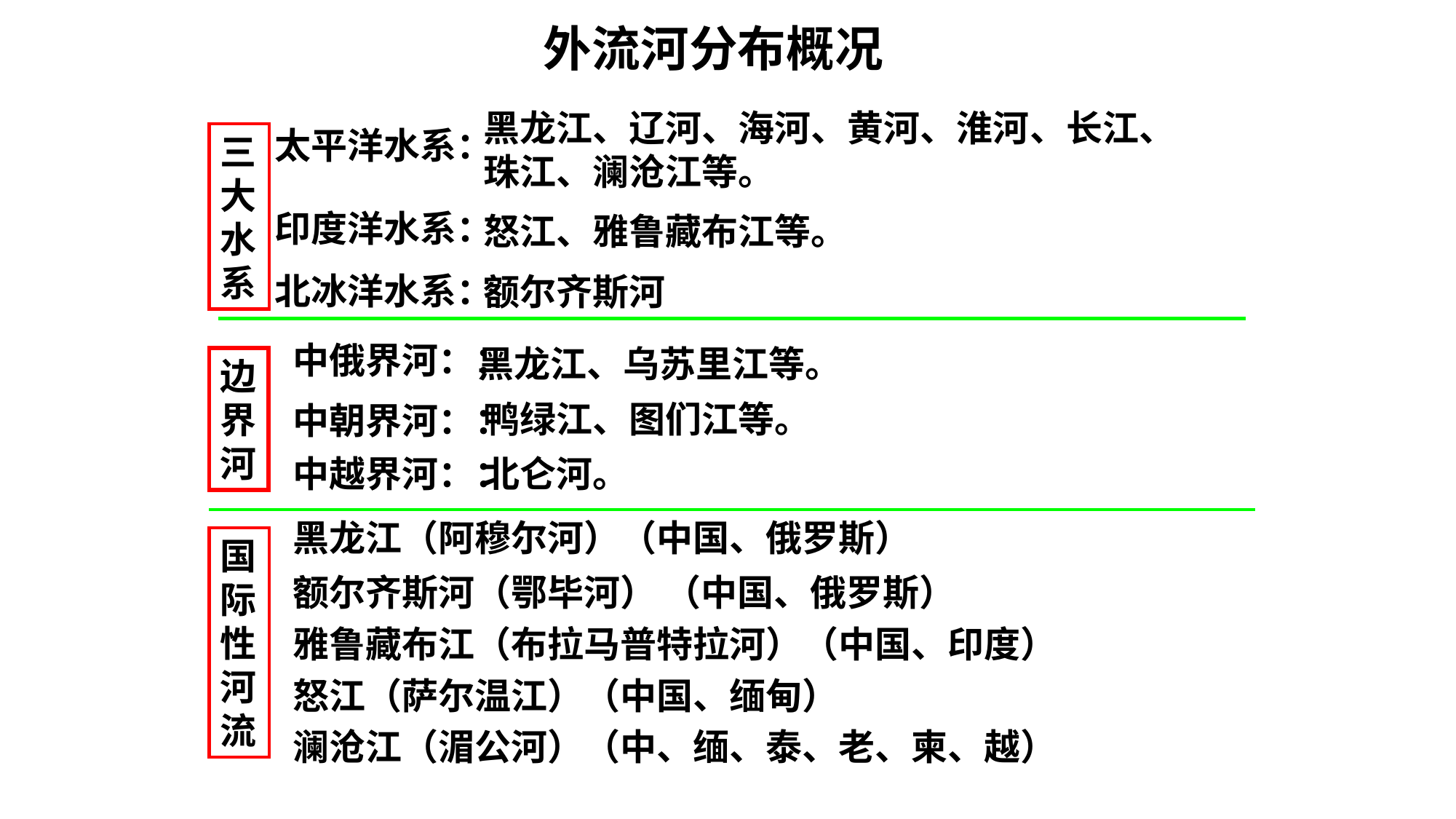

外流河分布概况
黑龙江、辽河、海河、黄河、淮河、长江、珠江、澜沧江等。
太平洋水系：
三大水系
印度洋水系：
怒江、雅鲁藏布江等。
北冰洋水系：
额尔齐斯河
中俄界河：：
黑龙江、乌苏里江等。
边界河
鸭绿江、图们江等。
中朝界河：：
中越界河：：
北仑河。
黑龙江（阿穆尔河）（中国、俄罗斯）
国际性河流
额尔齐斯河（鄂毕河） （中国、俄罗斯）
雅鲁藏布江（布拉马普特拉河）（中国、印度）
怒江（萨尔温江）（中国、缅甸）
澜沧江（湄公河）（中、缅、泰、老、柬、越）